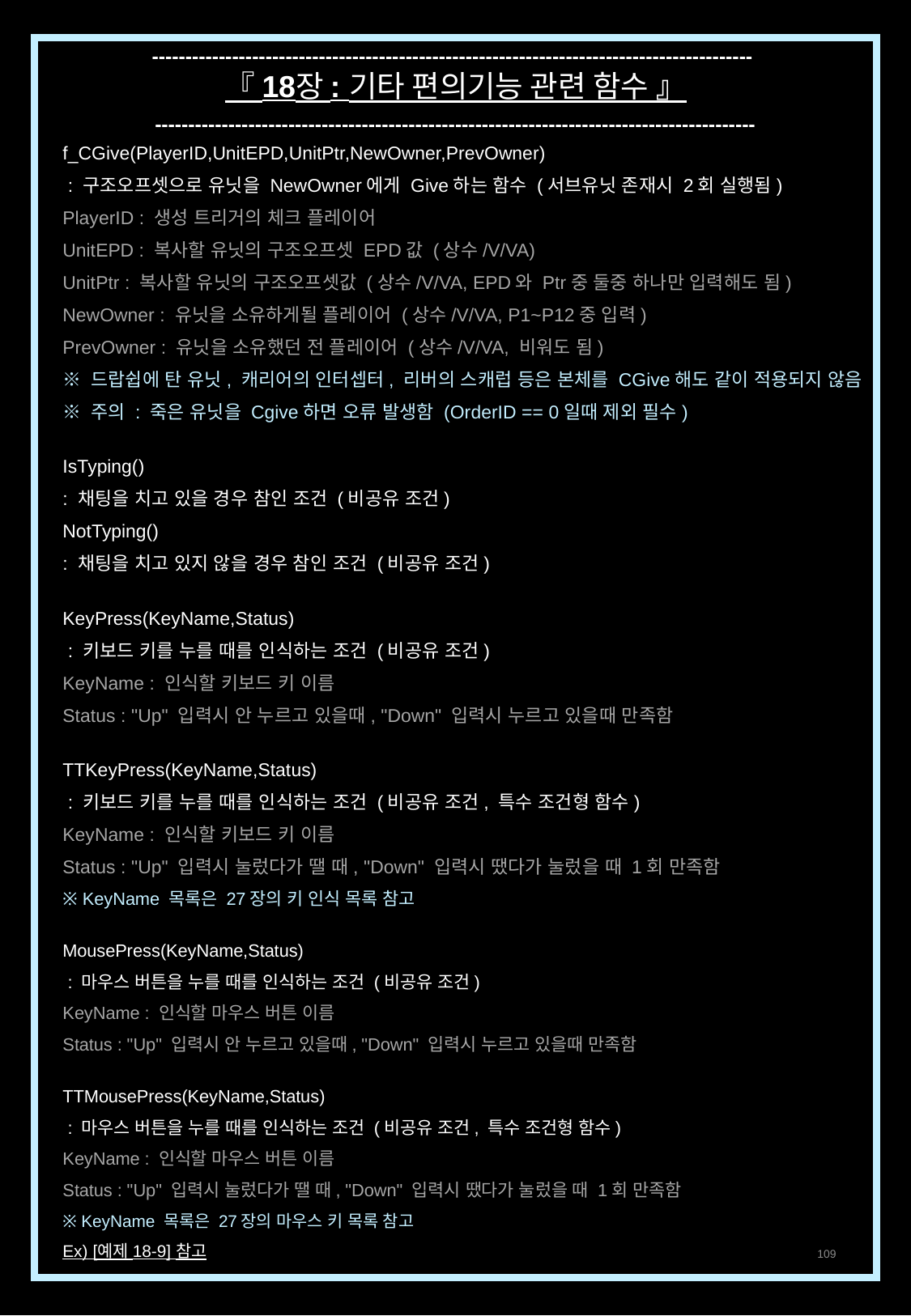

------------------------------------------------------------------------------------------
『 18장 : 기타 편의기능 관련 함수 』
------------------------------------------------------------------------------------------

f_CGive(PlayerID,UnitEPD,UnitPtr,NewOwner,PrevOwner)
 : 구조오프셋으로 유닛을 NewOwner에게 Give하는 함수 (서브유닛 존재시 2회 실행됨)
PlayerID : 생성 트리거의 체크 플레이어
UnitEPD : 복사할 유닛의 구조오프셋 EPD값 (상수/V/VA)
UnitPtr : 복사할 유닛의 구조오프셋값 (상수/V/VA, EPD와 Ptr중 둘중 하나만 입력해도 됨)
NewOwner : 유닛을 소유하게될 플레이어 (상수/V/VA, P1~P12중 입력)
PrevOwner : 유닛을 소유했던 전 플레이어 (상수/V/VA, 비워도 됨)
※ 드랍쉽에 탄 유닛, 캐리어의 인터셉터, 리버의 스캐럽 등은 본체를 CGive해도 같이 적용되지 않음
※ 주의 : 죽은 유닛을 Cgive하면 오류 발생함 (OrderID == 0일때 제외 필수)

IsTyping()
: 채팅을 치고 있을 경우 참인 조건 (비공유 조건)
NotTyping()
: 채팅을 치고 있지 않을 경우 참인 조건 (비공유 조건)

KeyPress(KeyName,Status)
 : 키보드 키를 누를 때를 인식하는 조건 (비공유 조건)
KeyName : 인식할 키보드 키 이름
Status : "Up" 입력시 안 누르고 있을때, "Down" 입력시 누르고 있을때 만족함

TTKeyPress(KeyName,Status)
 : 키보드 키를 누를 때를 인식하는 조건 (비공유 조건, 특수 조건형 함수)
KeyName : 인식할 키보드 키 이름
Status : "Up" 입력시 눌렀다가 땔 때, "Down" 입력시 땠다가 눌렀을 때 1회 만족함
※ KeyName 목록은 27장의 키 인식 목록 참고

MousePress(KeyName,Status)
 : 마우스 버튼을 누를 때를 인식하는 조건 (비공유 조건)
KeyName : 인식할 마우스 버튼 이름
Status : "Up" 입력시 안 누르고 있을때, "Down" 입력시 누르고 있을때 만족함

TTMousePress(KeyName,Status)
 : 마우스 버튼을 누를 때를 인식하는 조건 (비공유 조건, 특수 조건형 함수)
KeyName : 인식할 마우스 버튼 이름
Status : "Up" 입력시 눌렀다가 땔 때, "Down" 입력시 땠다가 눌렀을 때 1회 만족함
※ KeyName 목록은 27장의 마우스 키 목록 참고
Ex) [예제 18-9] 참고
109